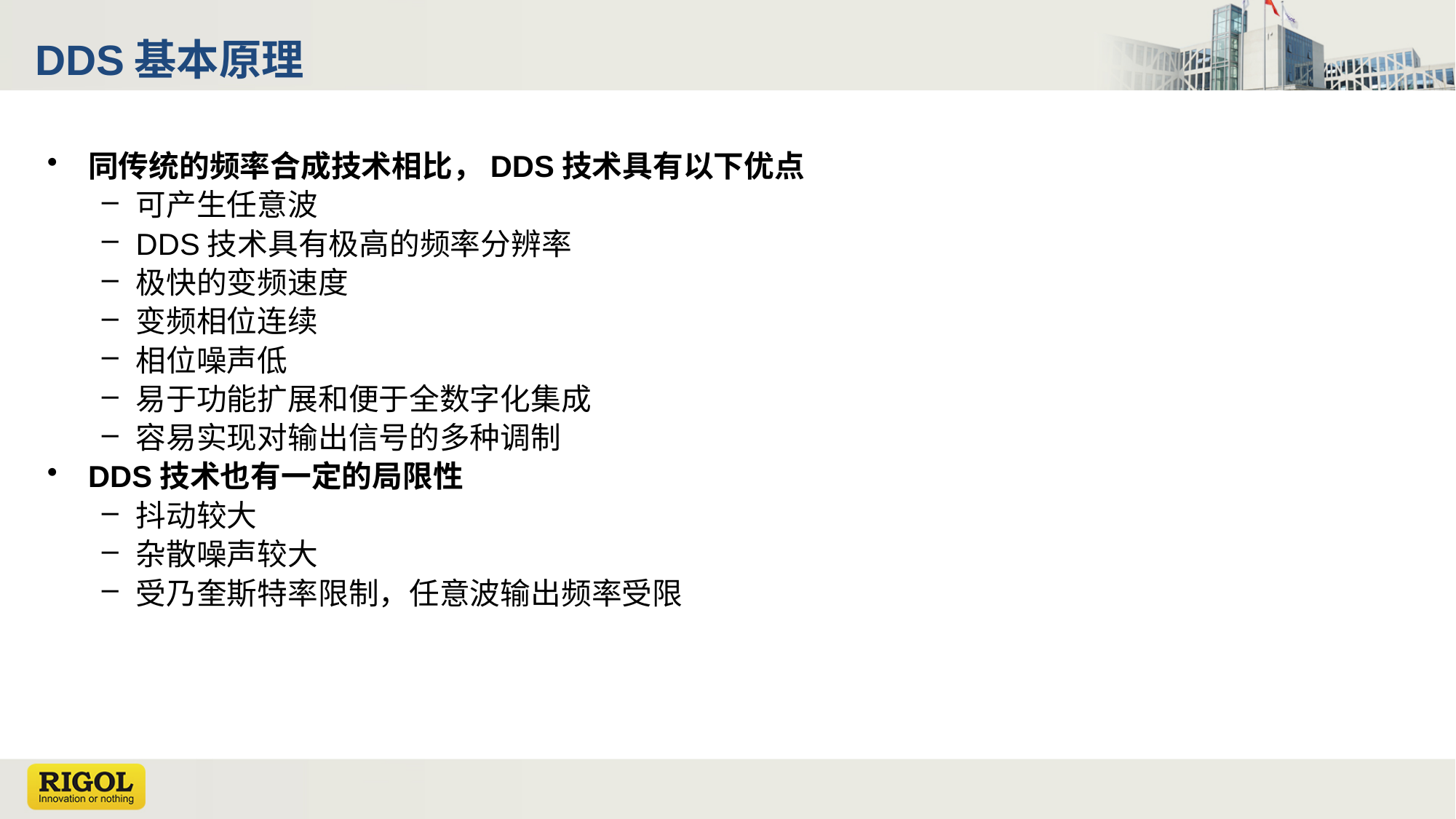

# DDS基本原理
同传统的频率合成技术相比，DDS技术具有以下优点
可产生任意波
DDS技术具有极高的频率分辨率
极快的变频速度
变频相位连续
相位噪声低
易于功能扩展和便于全数字化集成
容易实现对输出信号的多种调制
DDS技术也有一定的局限性
抖动较大
杂散噪声较大
受乃奎斯特率限制，任意波输出频率受限